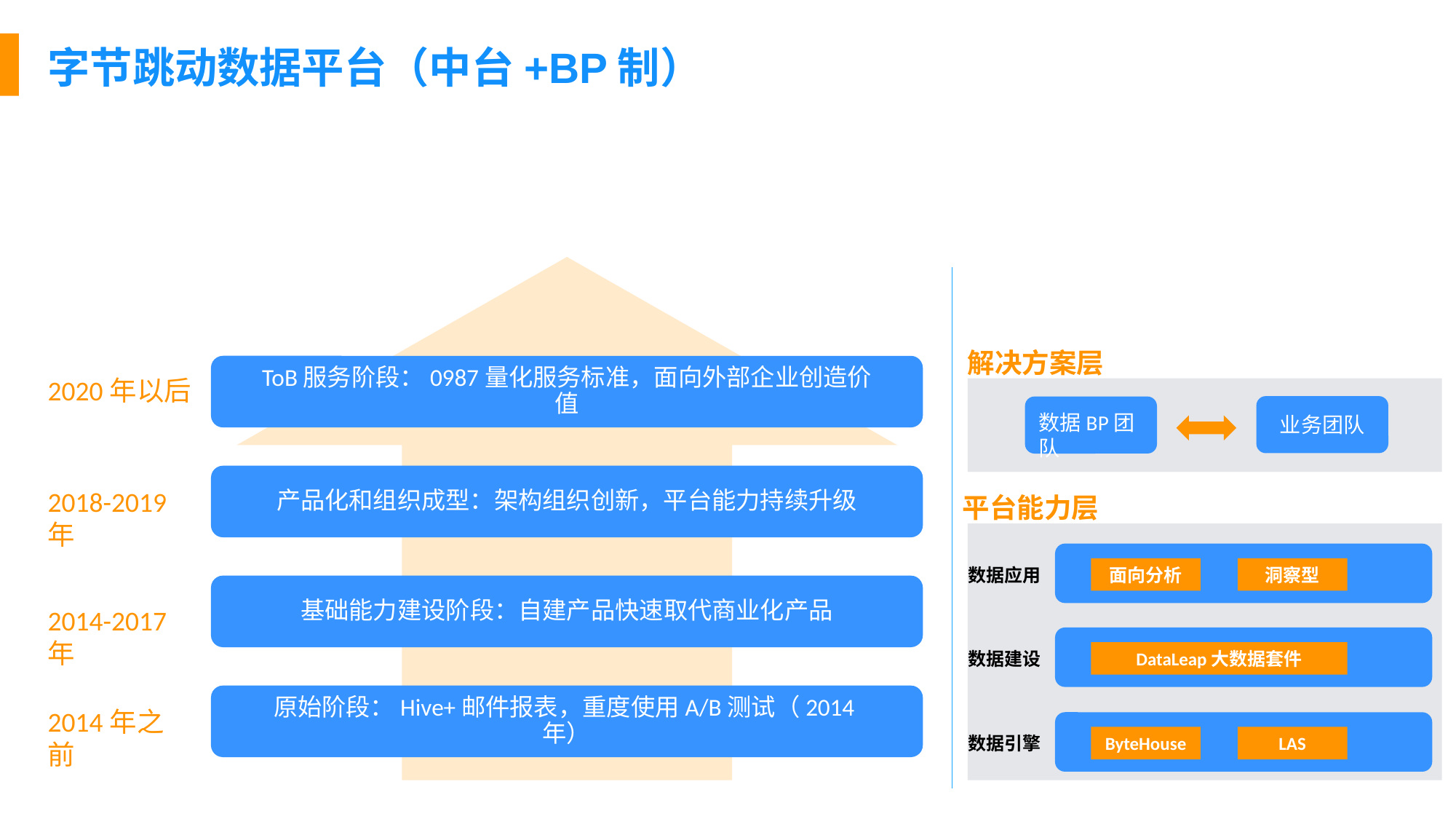

字节跳动数据平台（中台+BP制）

解决方案层
ToB服务阶段：0987量化服务标准，面向外部企业创造价值
2020年以后

数据BP团队
业务团队

产品化和组织成型：架构组织创新，平台能力持续升级
2018-2019年
平台能力层

数据应用
面向分析
洞察型
基础能力建设阶段：自建产品快速取代商业化产品
2014-2017年

数据建设
DataLeap大数据套件
原始阶段：Hive+邮件报表，重度使用A/B测试（2014年）
2014年之前

数据引擎
ByteHouse
LAS